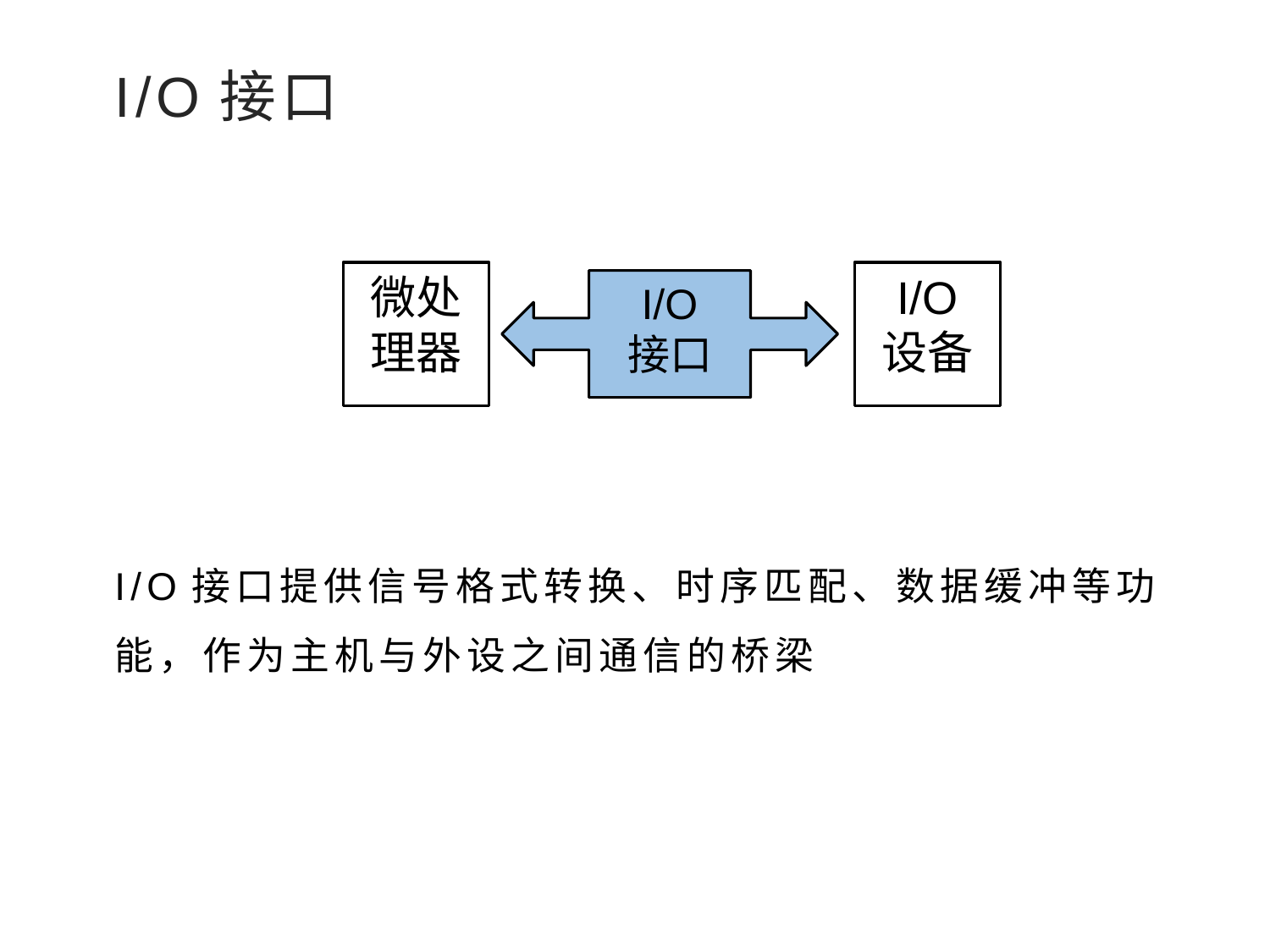

I/O接口
微处理器
I/O
设备
I/O
接口
I/O接口提供信号格式转换、时序匹配、数据缓冲等功能，作为主机与外设之间通信的桥梁